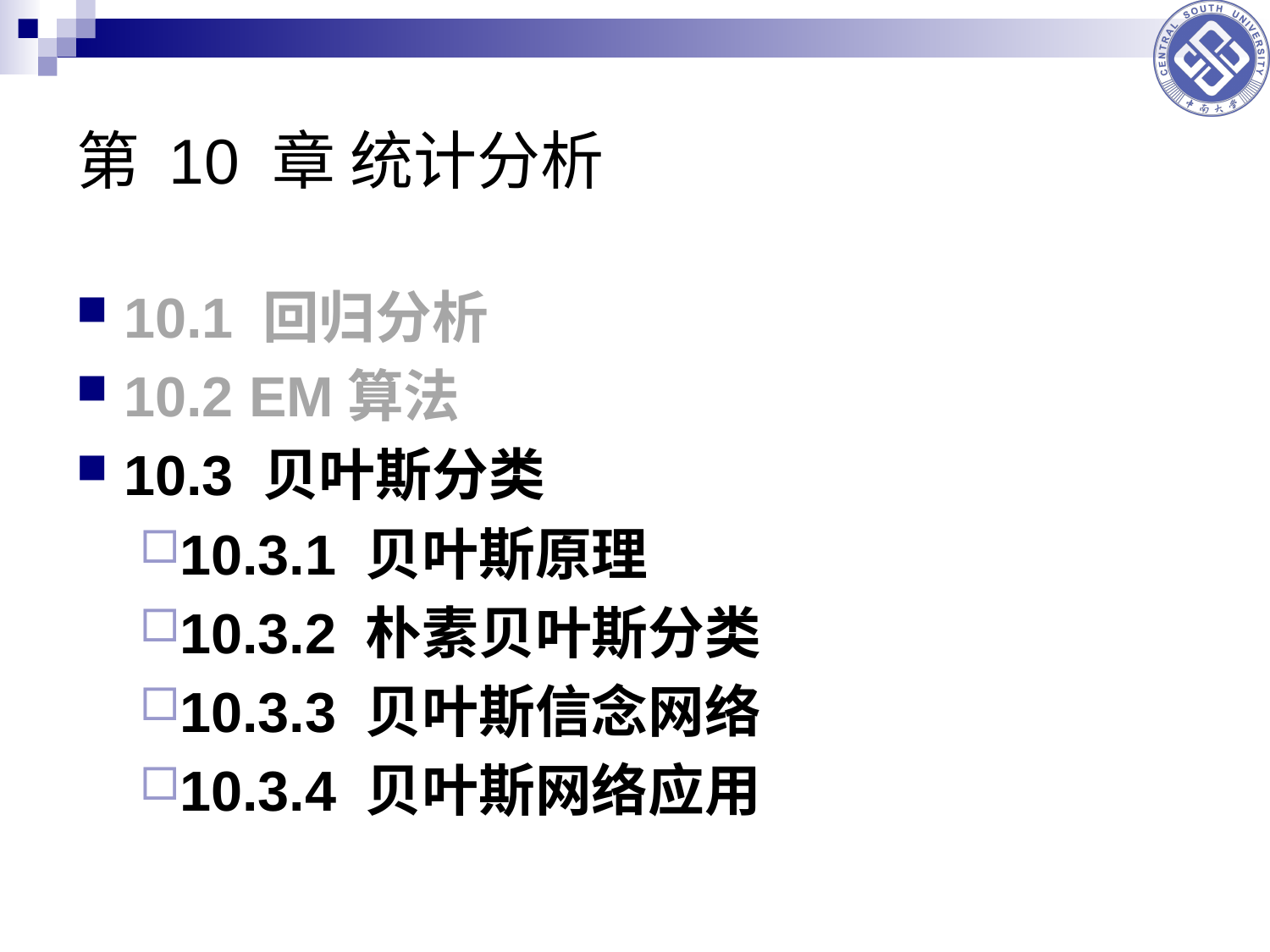

# 第 10 章 统计分析
10.1 回归分析
10.2 EM算法
10.3 贝叶斯分类
10.3.1 贝叶斯原理
10.3.2 朴素贝叶斯分类
10.3.3 贝叶斯信念网络
10.3.4 贝叶斯网络应用